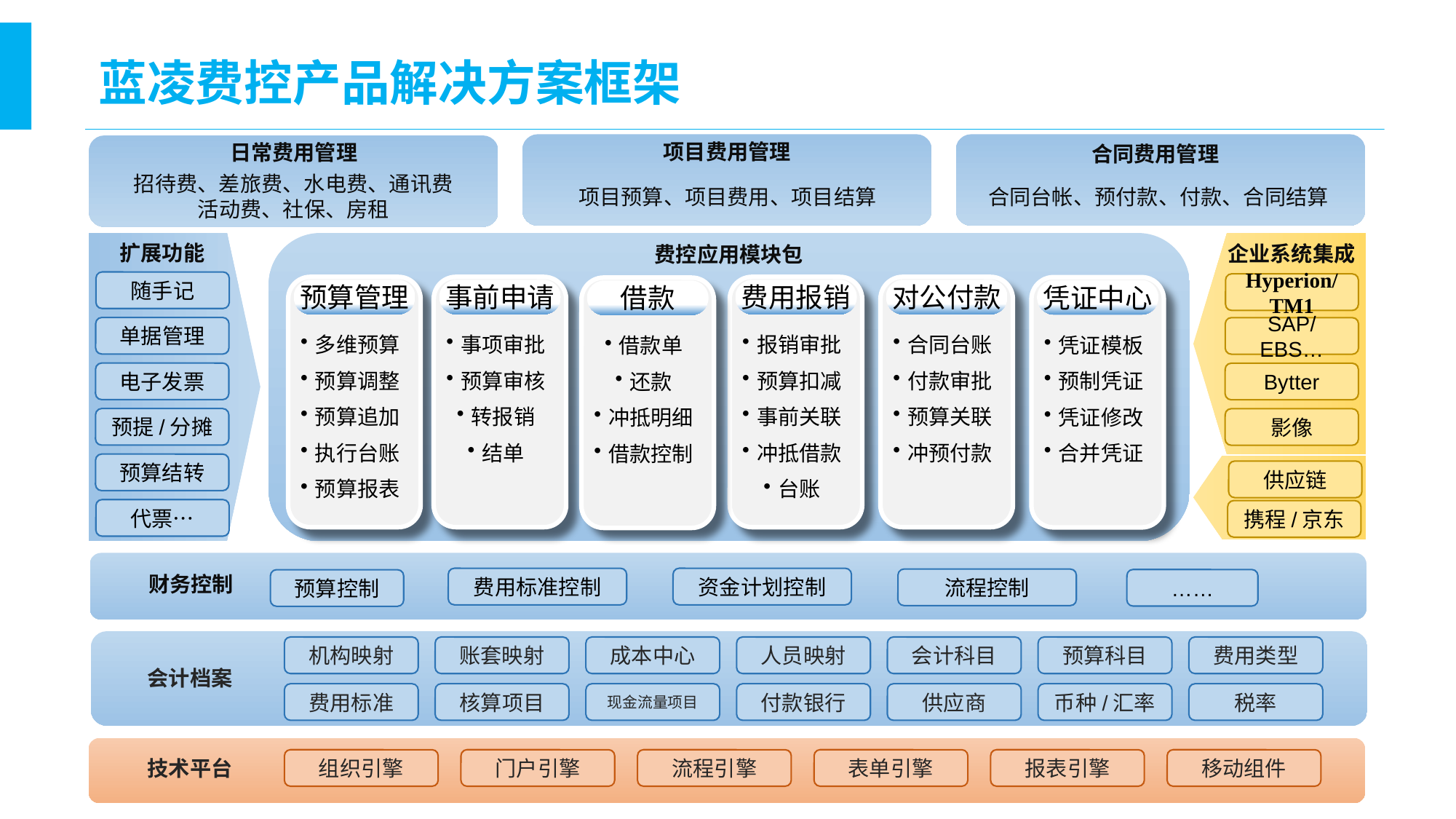

蓝凌费控产品解决方案框架
项目费用管理
日常费用管理

合同费用管理
招待费、差旅费、水电费、通讯费
活动费、社保、房租
项目预算、项目费用、项目结算
合同台帐、预付款、付款、合同结算

扩展功能
随手记
单据管理
电子发票
预提/分摊
预算结转
代票…

费控应用模块包

预算管理

事前申请

费用报销
报销审批
预算扣减
事前关联
冲抵借款
台账

对公付款
合同台账
付款审批
预算关联
冲预付款

凭证中心
凭证模板
预制凭证
凭证修改
合并凭证

借款
多维预算
预算调整
预算追加
执行台账
预算报表
事项审批
预算审核
转报销
结单
借款单
还款
冲抵明细
借款控制

企业系统集成
Hyperion/TM1
SAP/EBS…
Bytter
影像

供应链
携程/京东

财务控制
费用标准控制
资金计划控制
……
预算控制
流程控制

机构映射
账套映射
成本中心
人员映射
会计科目
预算科目
费用类型
会计档案
费用标准
核算项目
现金流量项目
付款银行
供应商
币种/汇率
税率

技术平台
移动组件
门户引擎
流程引擎
表单引擎
报表引擎
组织引擎